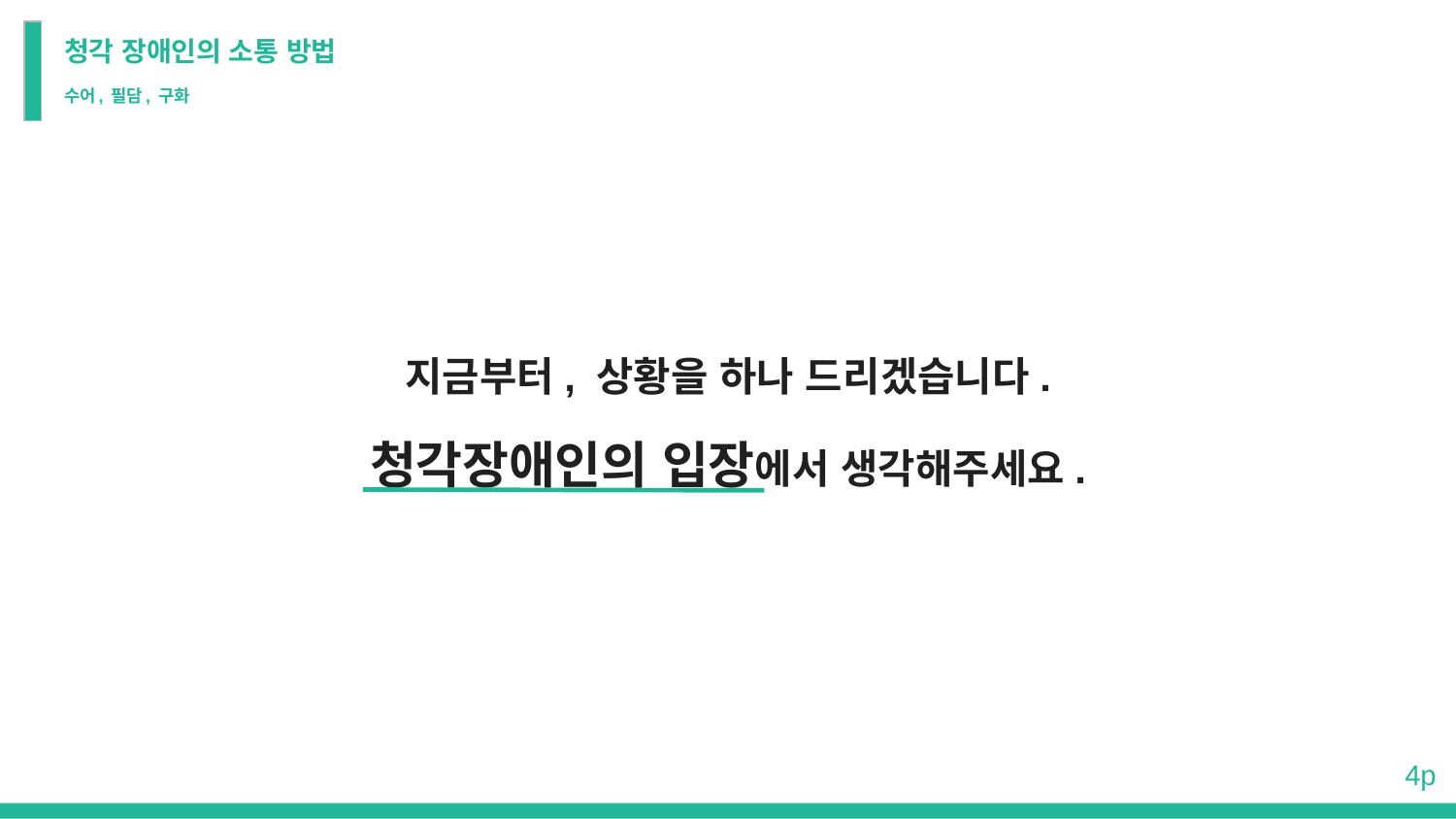

# 청각 장애인의 소통 방법
수어, 필담, 구화
지금부터, 상황을 하나 드리겠습니다.
청각장애인의 입장에서 생각해주세요.
  4p